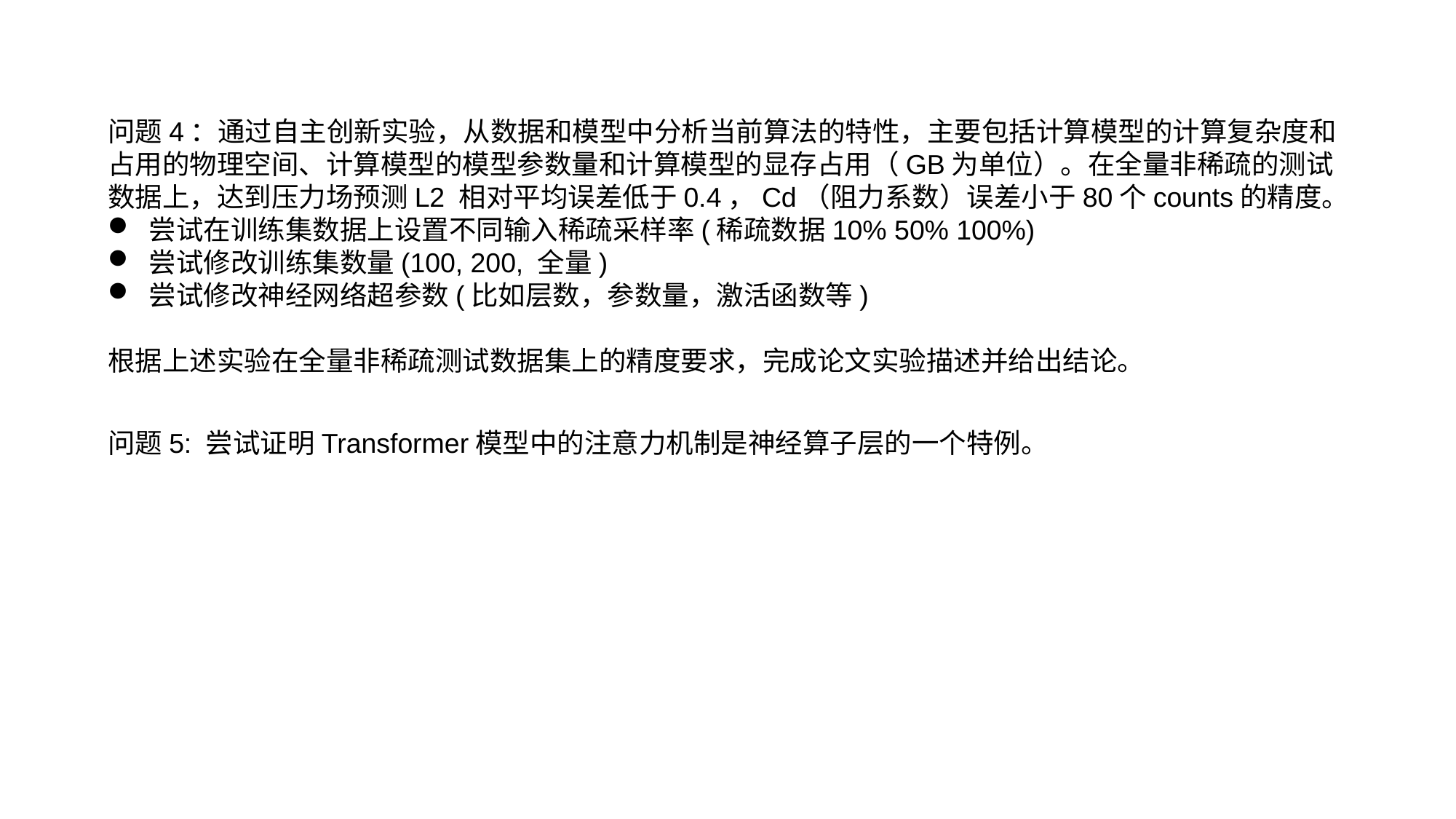

问题4：通过自主创新实验，从数据和模型中分析当前算法的特性，主要包括计算模型的计算复杂度和占用的物理空间、计算模型的模型参数量和计算模型的显存占用（GB为单位）。在全量非稀疏的测试数据上，达到压力场预测L2 相对平均误差低于0.4，Cd（阻力系数）误差小于80个counts的精度。
尝试在训练集数据上设置不同输入稀疏采样率(稀疏数据10% 50% 100%)
尝试修改训练集数量(100, 200, 全量)
尝试修改神经网络超参数(比如层数，参数量，激活函数等)

根据上述实验在全量非稀疏测试数据集上的精度要求，完成论文实验描述并给出结论。

问题5: 尝试证明Transformer模型中的注意力机制是神经算子层的一个特例。